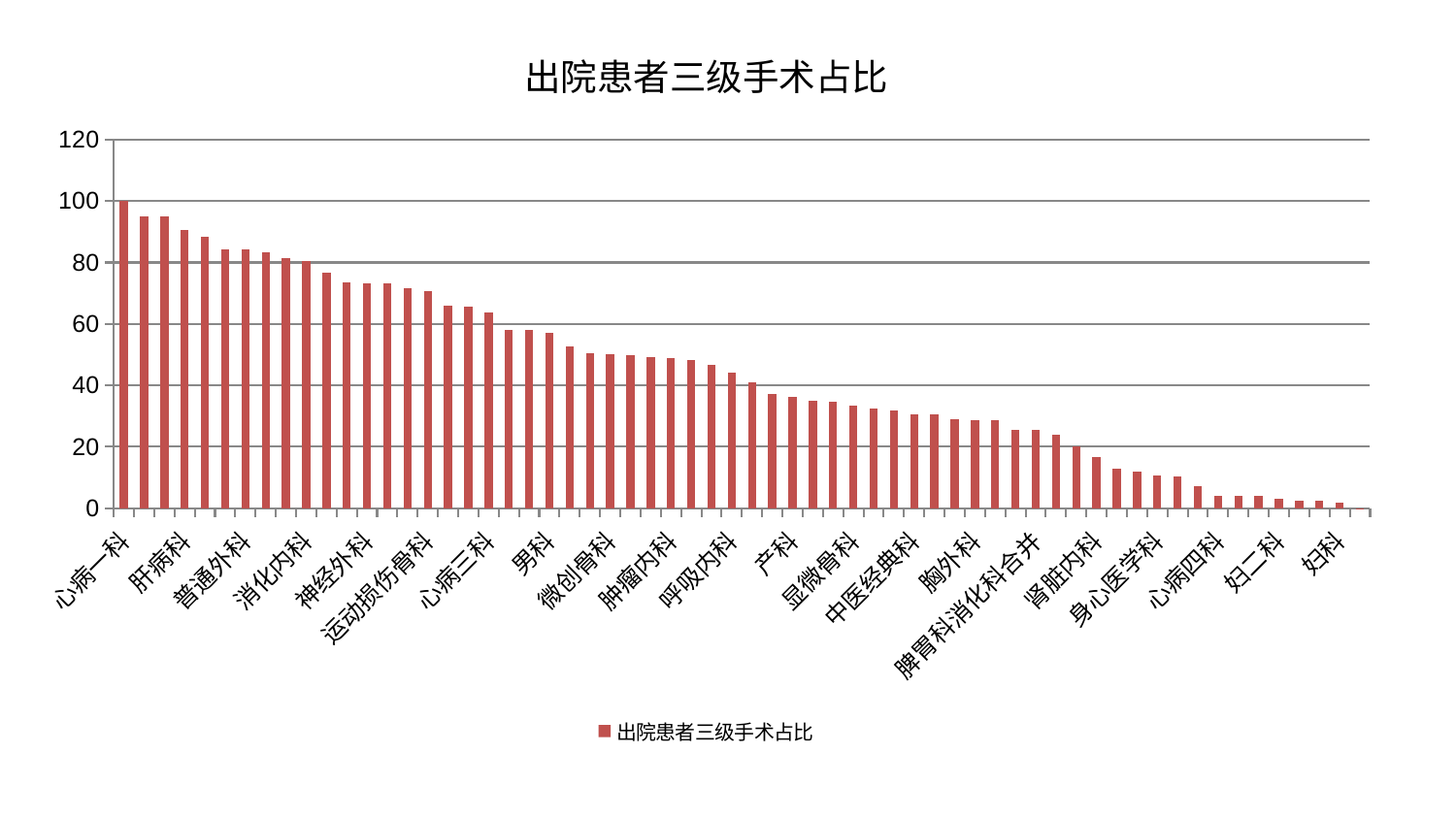

### Chart: 出院患者三级手术占比

| Category | 出院患者三级手术占比 |
|---|---|
| 心病一科 | 100.0 |
| 关节骨科 | 95.07658239412552 |
| 脊柱骨科 | 94.87733414758749 |
| 肝病科 | 90.72017259517092 |
| 皮肤科 | 88.38098350703487 |
| 治未病中心 | 84.40771957097871 |
| 普通外科 | 84.11996524074068 |
| 美容皮肤科 | 83.44016324638606 |
| 肝胆外科 | 81.39933475774211 |
| 消化内科 | 80.6151057710226 |
| 血液科 | 76.57463539100256 |
| 东区重症医学科 | 73.40450322334964 |
| 神经外科 | 73.20146802998688 |
| 耳鼻喉科 | 73.1916180245054 |
| 脑病二科 | 71.60689409740485 |
| 运动损伤骨科 | 70.57749361031061 |
| 口腔科 | 65.9492700287659 |
| 老年医学科 | 65.50565077404364 |
| 心病三科 | 63.76677857309828 |
| 创伤骨科 | 58.21243063447914 |
| 脑病一科 | 58.11890375834511 |
| 男科 | 57.05044360433854 |
| 小儿骨科 | 52.74064331106969 |
| 心病二科 | 50.632359917661965 |
| 微创骨科 | 50.26142389906727 |
| 肛肠科 | 49.83511418033156 |
| 肾病科 | 49.23787669507697 |
| 肿瘤内科 | 48.89566792961137 |
| 医院 | 48.139740303210694 |
| 小儿推拿科 | 46.651278169348494 |
| 呼吸内科 | 44.21779637688887 |
| 重症医学科 | 41.08551667761881 |
| 康复科 | 37.06080265512726 |
| 产科 | 36.25690151124253 |
| 泌尿外科 | 34.917406960615715 |
| 儿科 | 34.81139384977988 |
| 显微骨科 | 33.348003825119754 |
| 东区肾病科 | 32.49943296326119 |
| 周围血管科 | 31.722867465359432 |
| 中医经典科 | 30.497045433392675 |
| 风湿病科 | 30.439455033185713 |
| 西区重症医学科 | 28.87715307143341 |
| 胸外科 | 28.636598806671447 |
| 中医外治中心 | 28.54133706899765 |
| 推拿科 | 25.60342186573308 |
| 脾胃科消化科合并 | 25.52674023742247 |
| 针灸科 | 23.79577249864992 |
| 眼科 | 20.00917111143256 |
| 肾脏内科 | 16.78379701533459 |
| 脾胃病科 | 12.751541756469038 |
| 妇科妇二科合并 | 11.929219926145235 |
| 身心医学科 | 10.579493745267254 |
| 乳腺甲状腺外科 | 10.307211599595398 |
| 心血管内科 | 7.048386809418433 |
| 心病四科 | 4.173317183910562 |
| 内分泌科 | 4.081127189875387 |
| 骨科 | 3.9658866977694207 |
| 妇二科 | 2.981678300583127 |
| 脑病三科 | 2.560267617131337 |
| 综合内科 | 2.5506383355582356 |
| 妇科 | 1.8769580832053365 |
| 神经内科 | 0.08593692673198523 |
216